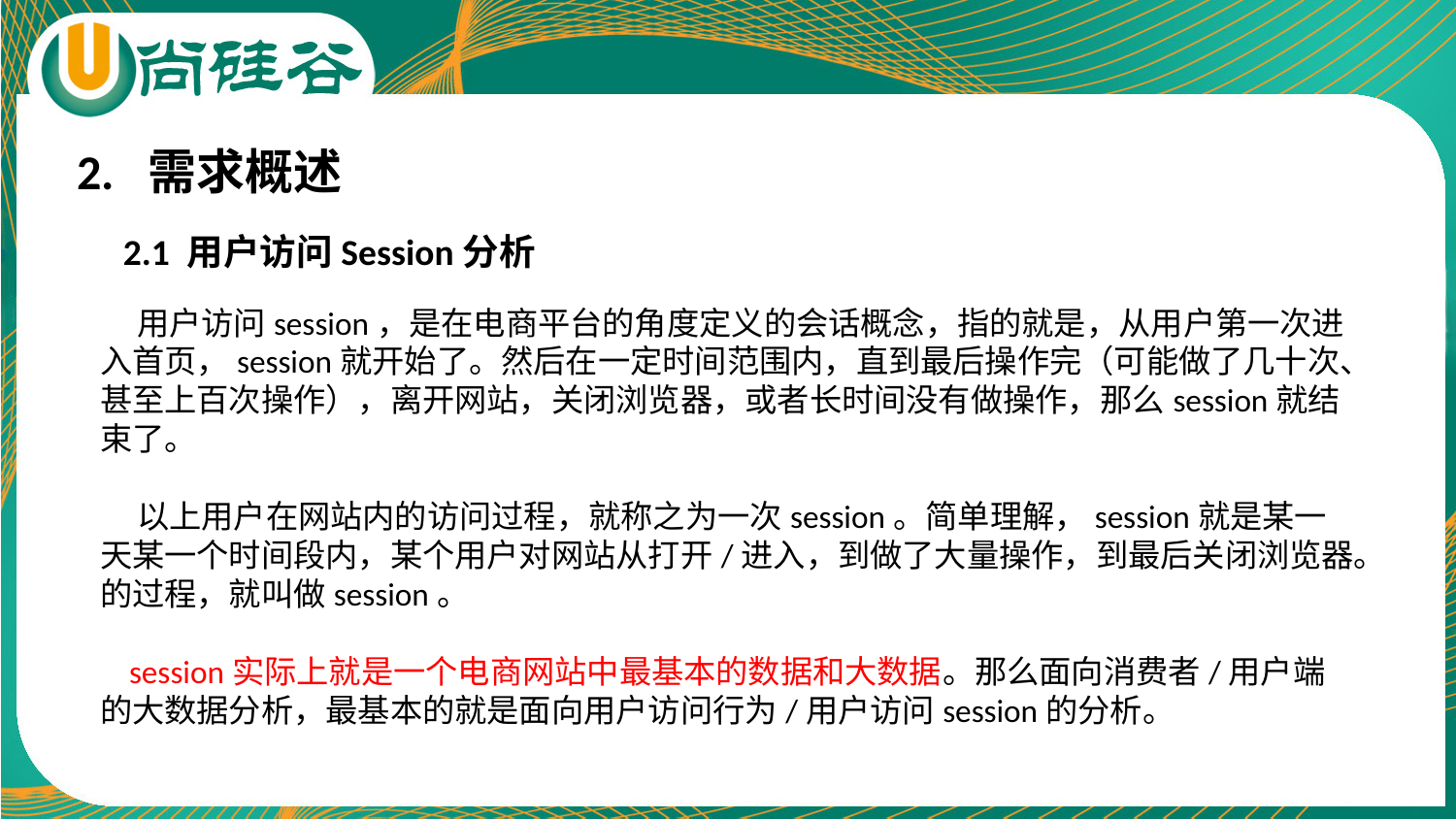

2.  需求概述
2.1 用户访问Session分析
    用户访问session，是在电商平台的角度定义的会话概念，指的就是，从用户第一次进入首页，session就开始了。然后在一定时间范围内，直到最后操作完（可能做了几十次、甚至上百次操作），离开网站，关闭浏览器，或者长时间没有做操作，那么session就结束了。

    以上用户在网站内的访问过程，就称之为一次session。简单理解，session就是某一天某一个时间段内，某个用户对网站从打开/进入，到做了大量操作，到最后关闭浏览器。的过程，就叫做session。

    session实际上就是一个电商网站中最基本的数据和大数据。那么面向消费者/用户端的大数据分析，最基本的就是面向用户访问行为/用户访问session的分析。